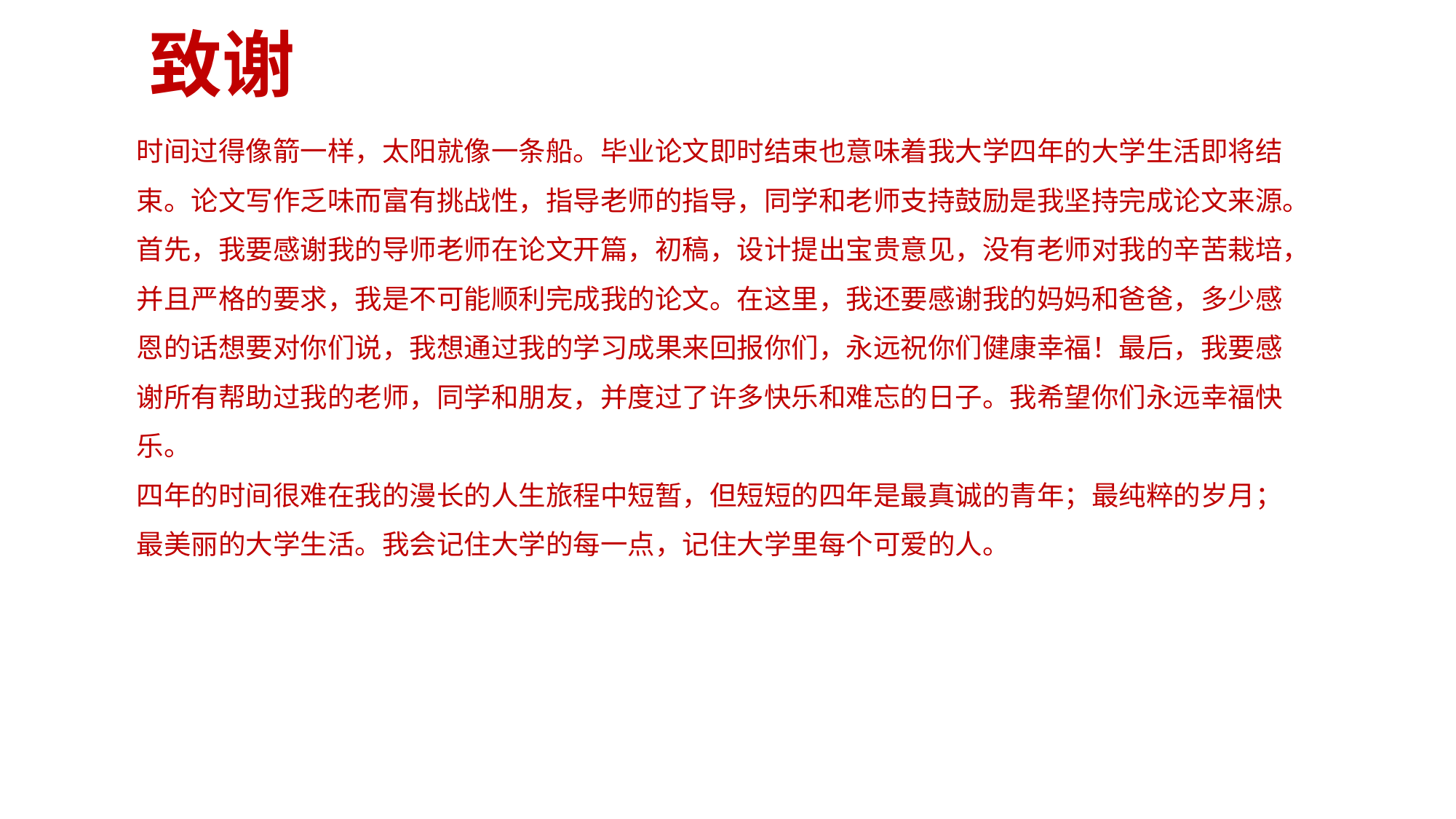

致谢
时间过得像箭一样，太阳就像一条船。毕业论文即时结束也意味着我大学四年的大学生活即将结束。论文写作乏味而富有挑战性，指导老师的指导，同学和老师支持鼓励是我坚持完成论文来源。首先，我要感谢我的导师老师在论文开篇，初稿，设计提出宝贵意见，没有老师对我的辛苦栽培，并且严格的要求，我是不可能顺利完成我的论文。在这里，我还要感谢我的妈妈和爸爸，多少感恩的话想要对你们说，我想通过我的学习成果来回报你们，永远祝你们健康幸福！最后，我要感谢所有帮助过我的老师，同学和朋友，并度过了许多快乐和难忘的日子。我希望你们永远幸福快乐。
四年的时间很难在我的漫长的人生旅程中短暂，但短短的四年是最真诚的青年；最纯粹的岁月；最美丽的大学生活。我会记住大学的每一点，记住大学里每个可爱的人。